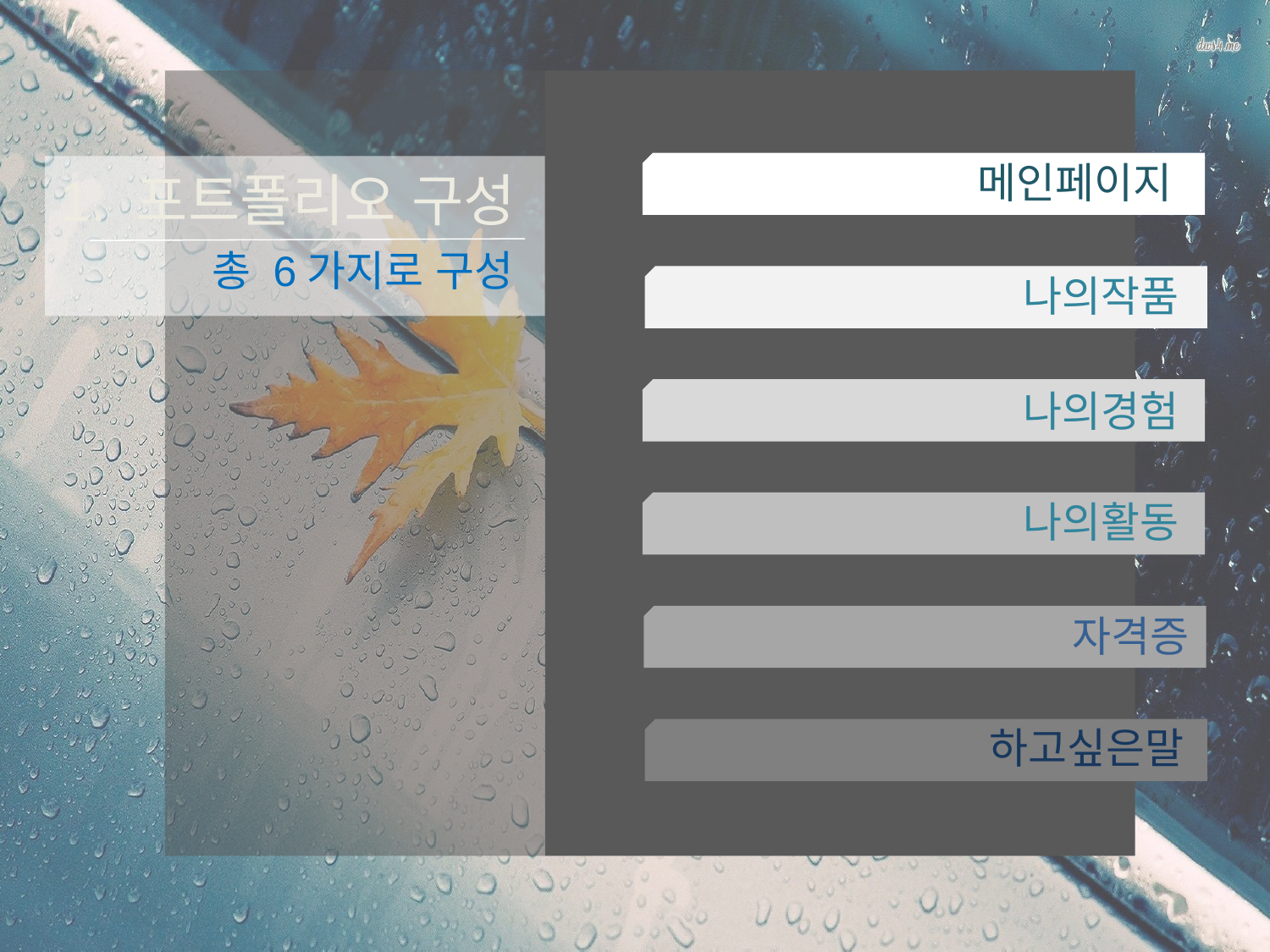

메인페이지

1. 포트폴리오 구성
총 6가지로 구성
나의작품

나의경험

나의활동

자격증

하고싶은말